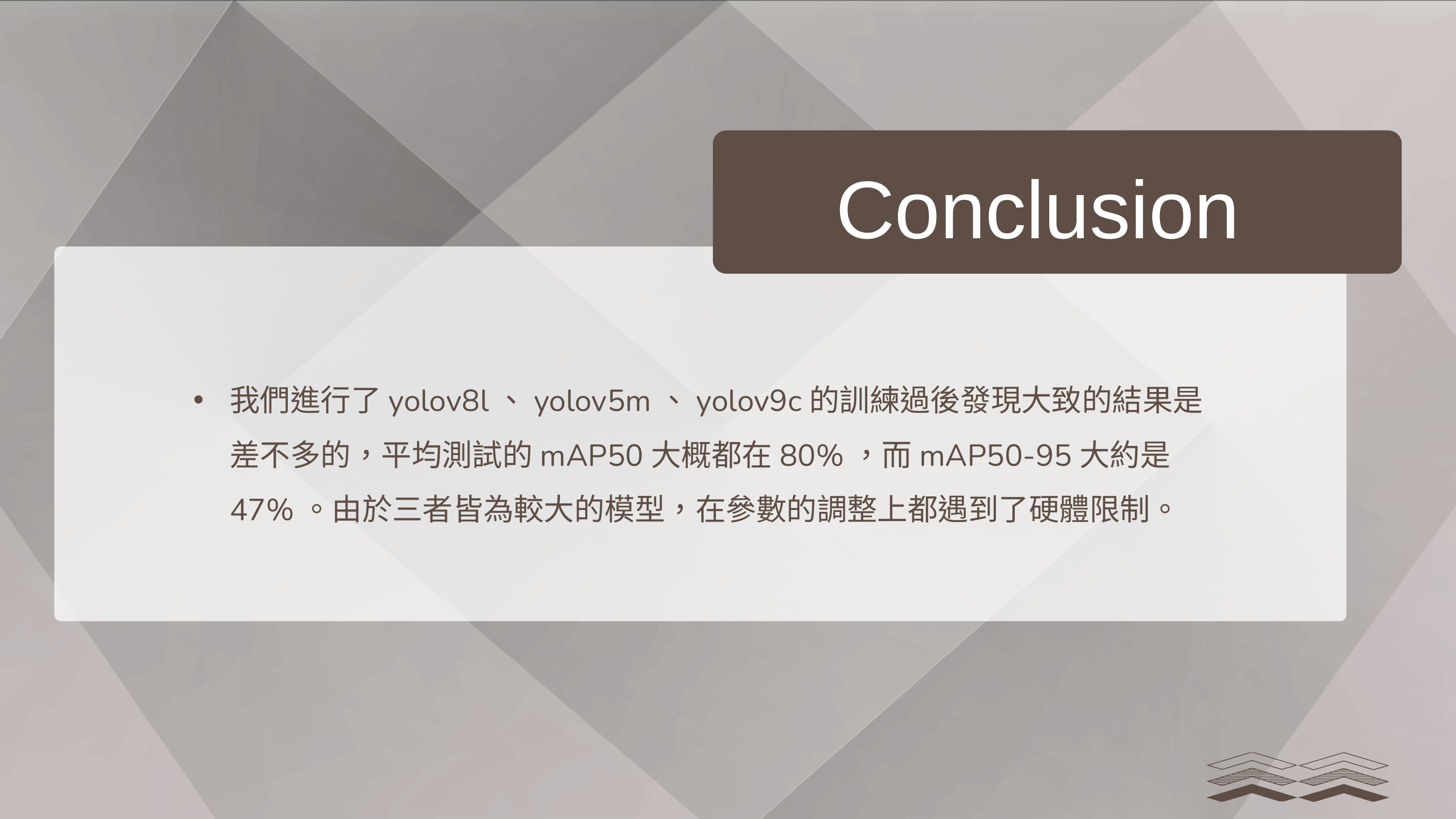

Conclusion

我們進行了yolov8l、yolov5m、yolov9c的訓練過後發現大致的結果是差不多的，平均測試的mAP50大概都在80%，而mAP50-95大約是47%。由於三者皆為較大的模型，在參數的調整上都遇到了硬體限制。